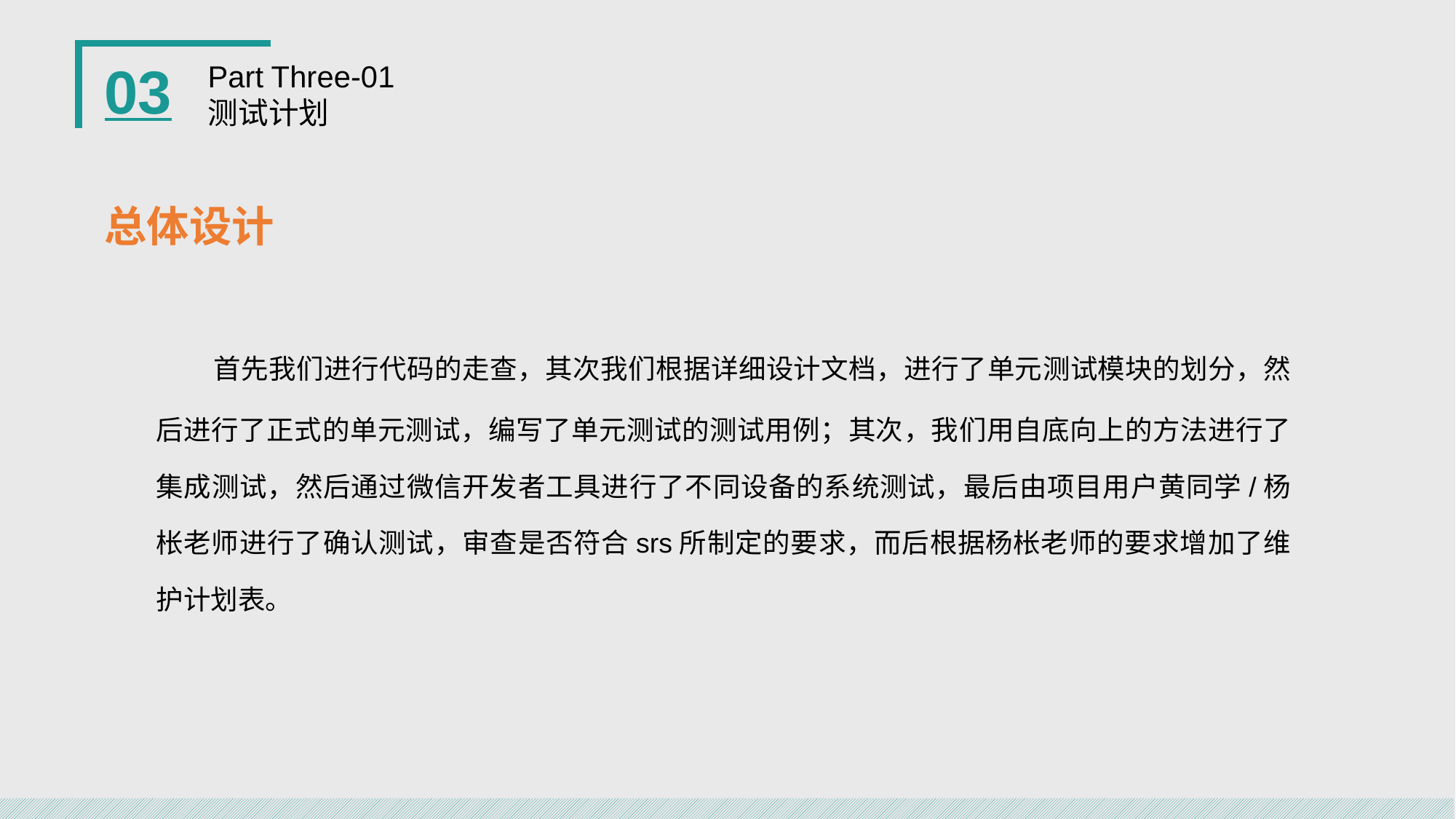

03
Part Three-01
测试计划
总体设计
    首先我们进行代码的走查，其次我们根据详细设计文档，进行了单元测试模块的划分，然后进行了正式的单元测试，编写了单元测试的测试用例；其次，我们用自底向上的方法进行了集成测试，然后通过微信开发者工具进行了不同设备的系统测试，最后由项目用户黄同学/杨枨老师进行了确认测试，审查是否符合srs所制定的要求，而后根据杨枨老师的要求增加了维护计划表。